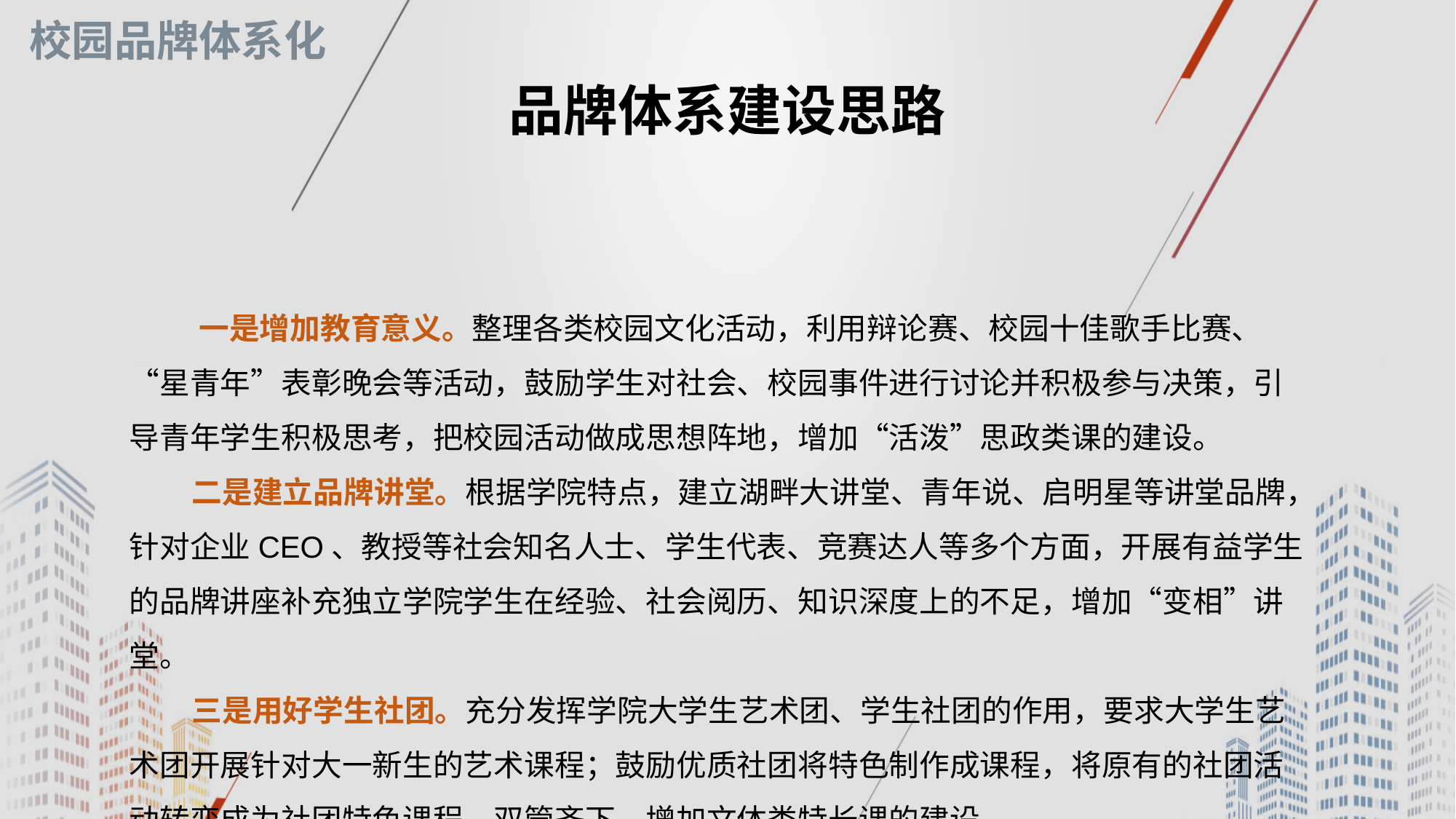

校园品牌体系化
品牌体系建设思路
         一是增加教育意义。整理各类校园文化活动，利用辩论赛、校园十佳歌手比赛、“星青年”表彰晚会等活动，鼓励学生对社会、校园事件进行讨论并积极参与决策，引导青年学生积极思考，把校园活动做成思想阵地，增加“活泼”思政类课的建设。
        二是建立品牌讲堂。根据学院特点，建立湖畔大讲堂、青年说、启明星等讲堂品牌，针对企业CEO、教授等社会知名人士、学生代表、竞赛达人等多个方面，开展有益学生的品牌讲座补充独立学院学生在经验、社会阅历、知识深度上的不足，增加“变相”讲堂。
        三是用好学生社团。充分发挥学院大学生艺术团、学生社团的作用，要求大学生艺术团开展针对大一新生的艺术课程；鼓励优质社团将特色制作成课程，将原有的社团活动转变成为社团特色课程。双管齐下，增加文体类特长课的建设。